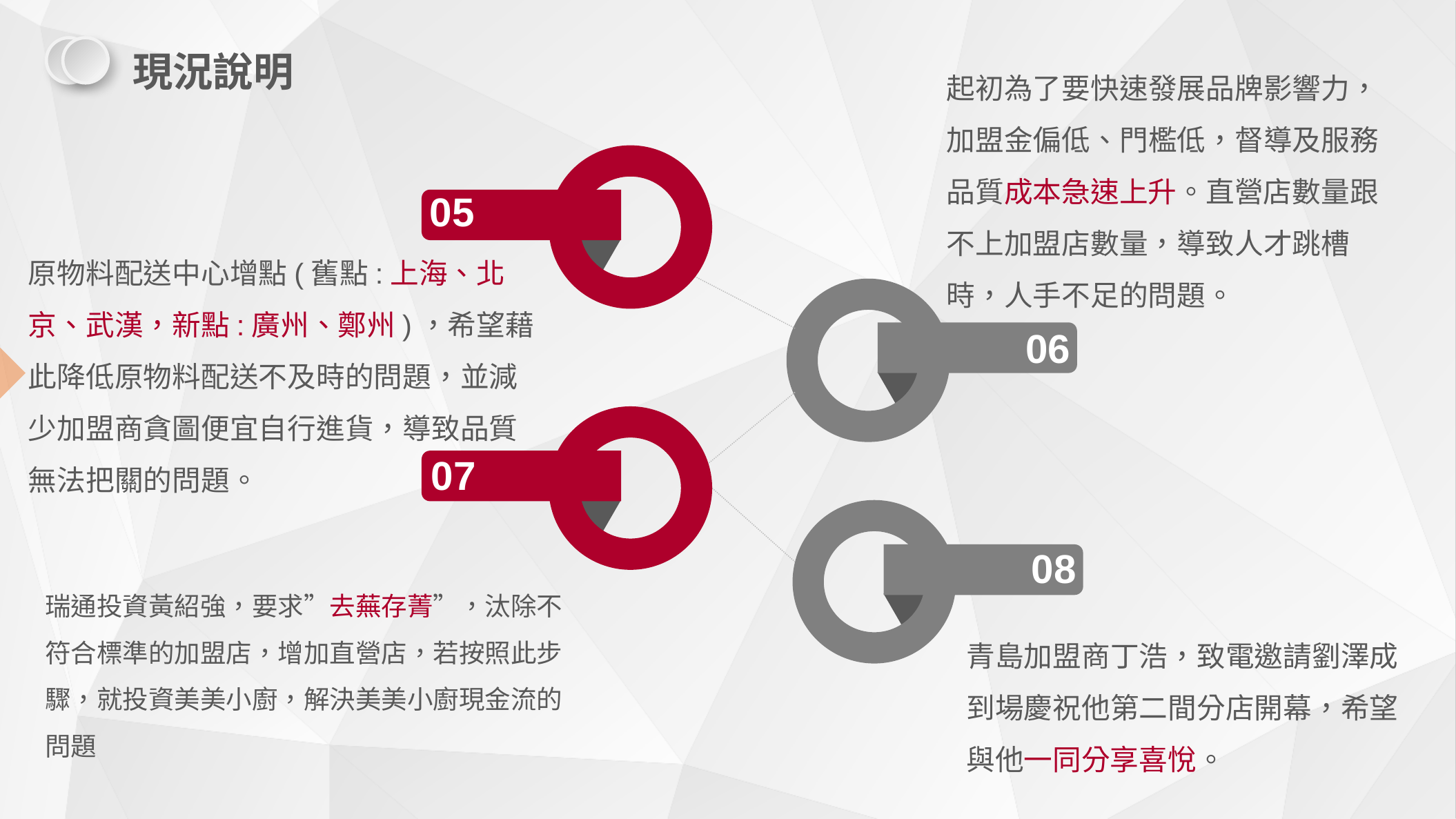

現況說明
起初為了要快速發展品牌影響力，加盟金偏低、門檻低，督導及服務品質成本急速上升。直營店數量跟不上加盟店數量，導致人才跳槽時，人手不足的問題。

05

原物料配送中心增點(舊點:上海、北京、武漢，新點:廣州、鄭州)，希望藉此降低原物料配送不及時的問題，並減少加盟商貪圖便宜自行進貨，導致品質無法把關的問題。

與老師個案文字有點落差

06

07

08
瑞通投資黃紹強，要求”去蕪存菁”，汰除不符合標準的加盟店，增加直營店，若按照此步驟，就投資美美小廚，解決美美小廚現金流的問題

青島加盟商丁浩，致電邀請劉澤成到場慶祝他第二間分店開幕，希望與他一同分享喜悅。